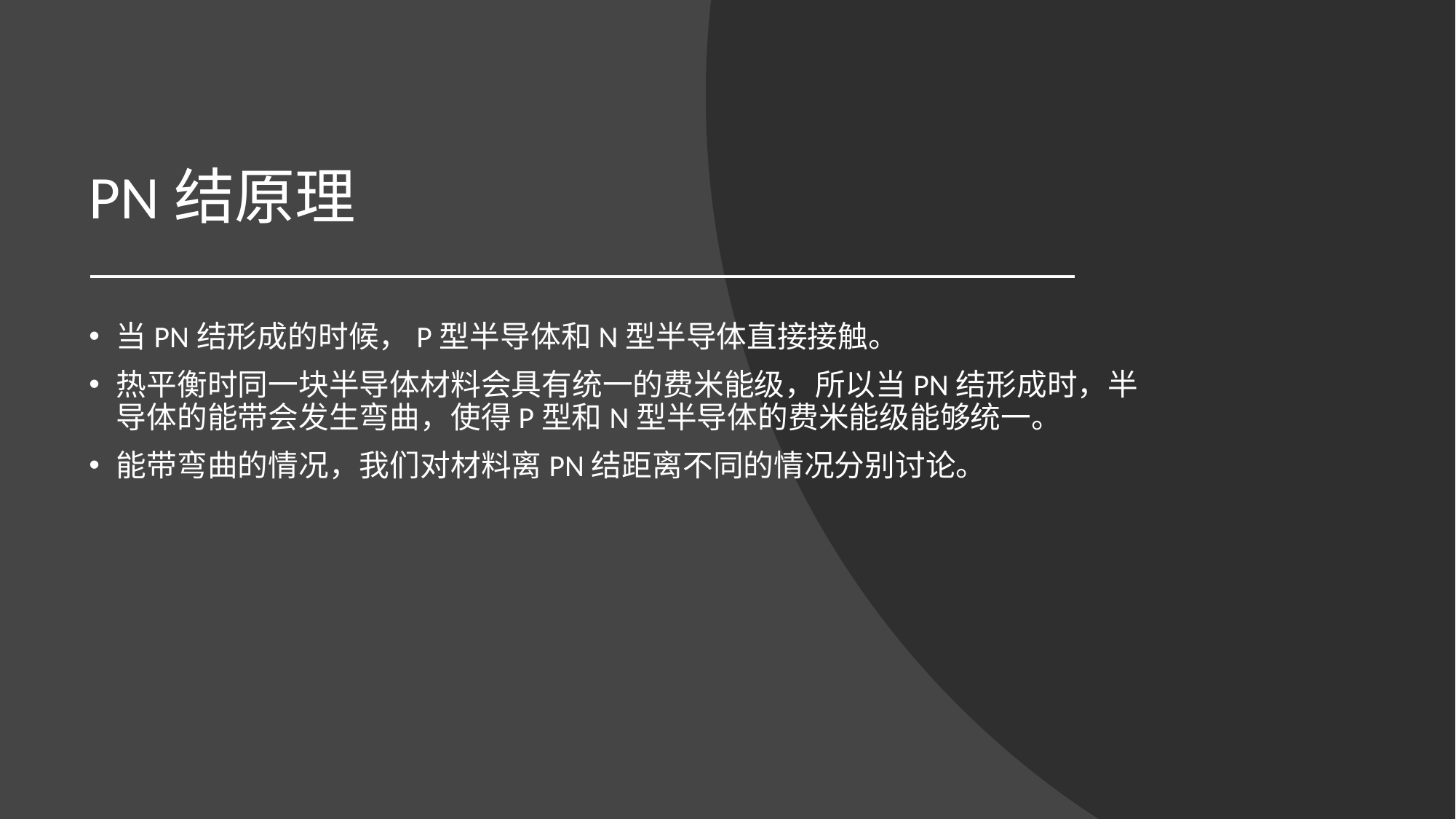

# PN结原理
当PN结形成的时候，P型半导体和N型半导体直接接触。
热平衡时同一块半导体材料会具有统一的费米能级，所以当PN结形成时，半导体的能带会发生弯曲，使得P型和N型半导体的费米能级能够统一。
能带弯曲的情况，我们对材料离PN结距离不同的情况分别讨论。